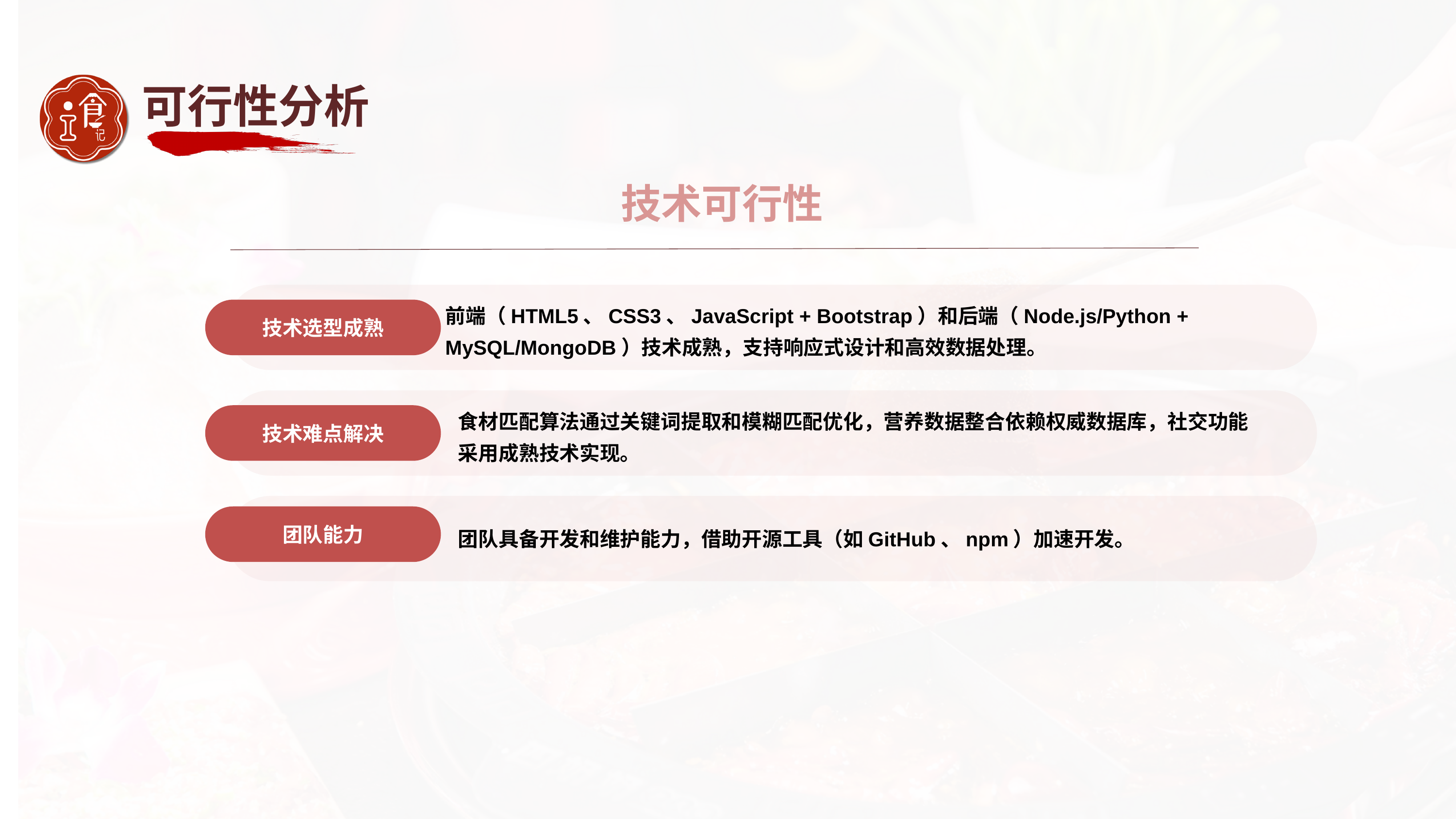

可行性分析

技术可行性

前端（HTML5、CSS3、JavaScript + Bootstrap）和后端（Node.js/Python + MySQL/MongoDB）技术成熟，支持响应式设计和高效数据处理。

技术选型成熟

食材匹配算法通过关键词提取和模糊匹配优化，营养数据整合依赖权威数据库，社交功能采用成熟技术实现。
技术难点解决

团队具备开发和维护能力，借助开源工具（如GitHub、npm）加速开发。

团队能力